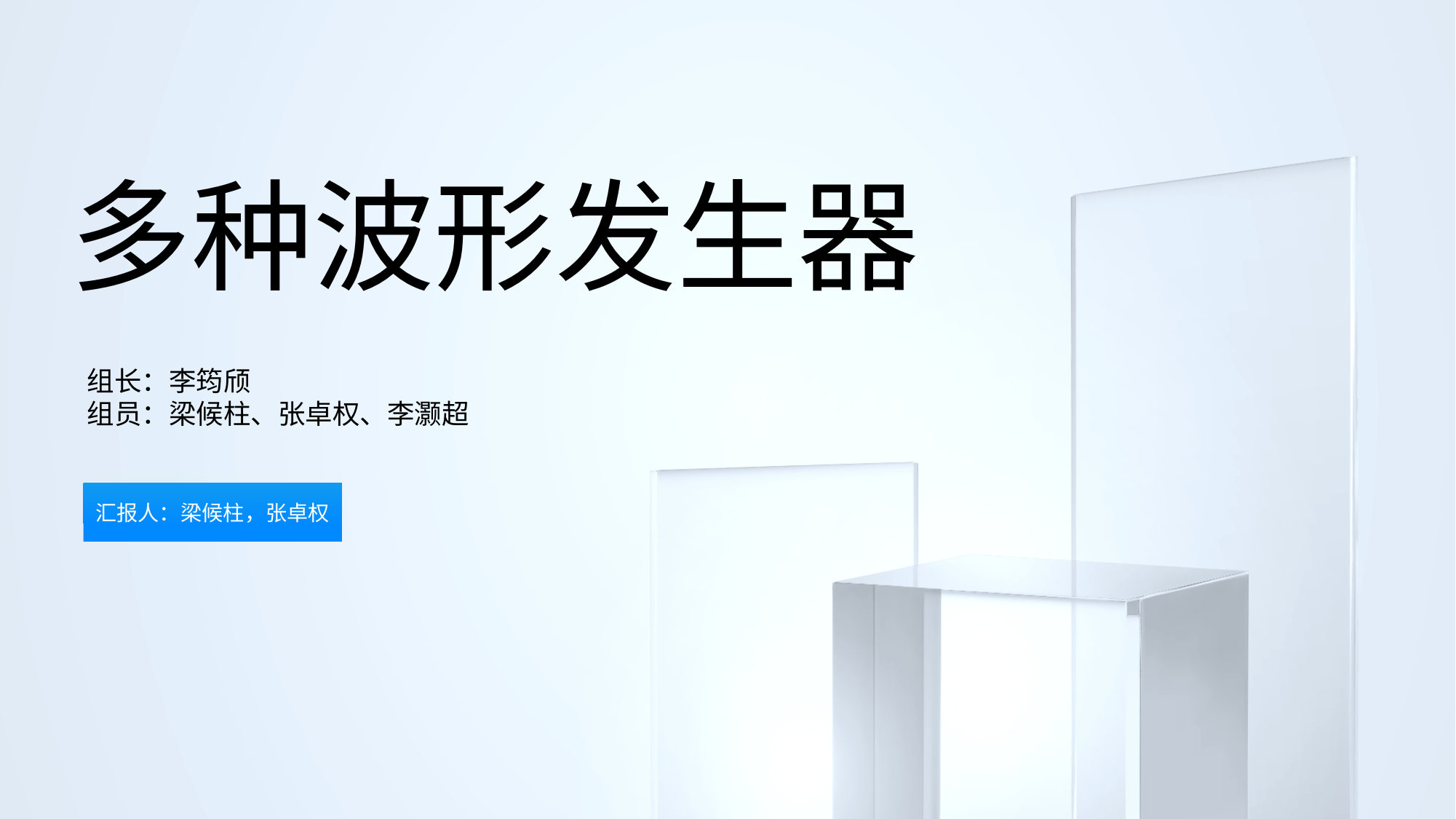

多种波形发生器

组长：李筠颀
组员：梁候柱、张卓权、李灏超
汇报人：梁候柱，张卓权